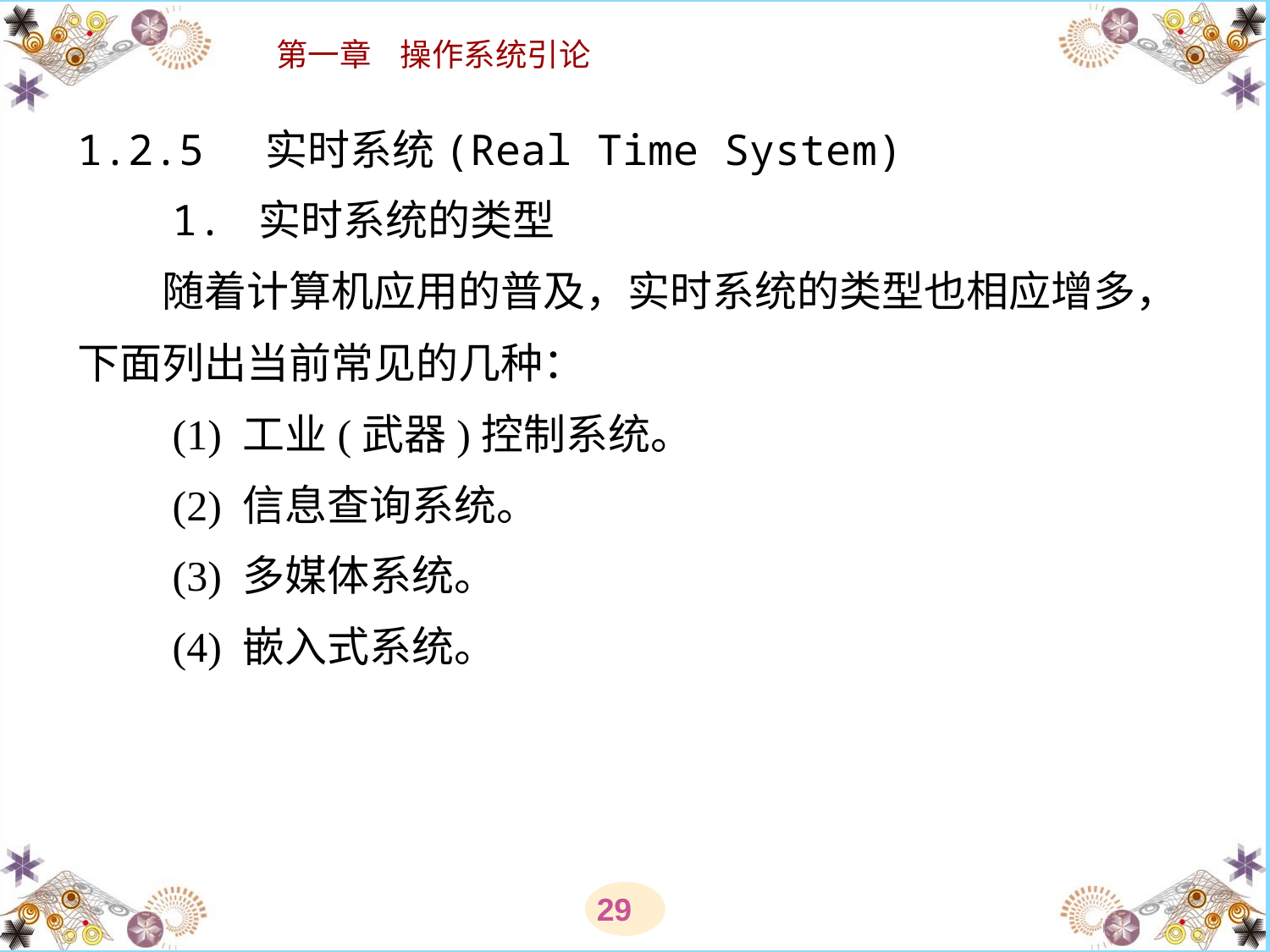

# 1.2.5  实时系统(Real Time System) 　　1. 实时系统的类型 　　随着计算机应用的普及，实时系统的类型也相应增多，下面列出当前常见的几种： 　　(1) 工业(武器)控制系统。 　　(2) 信息查询系统。 　　(3) 多媒体系统。 　　(4) 嵌入式系统。